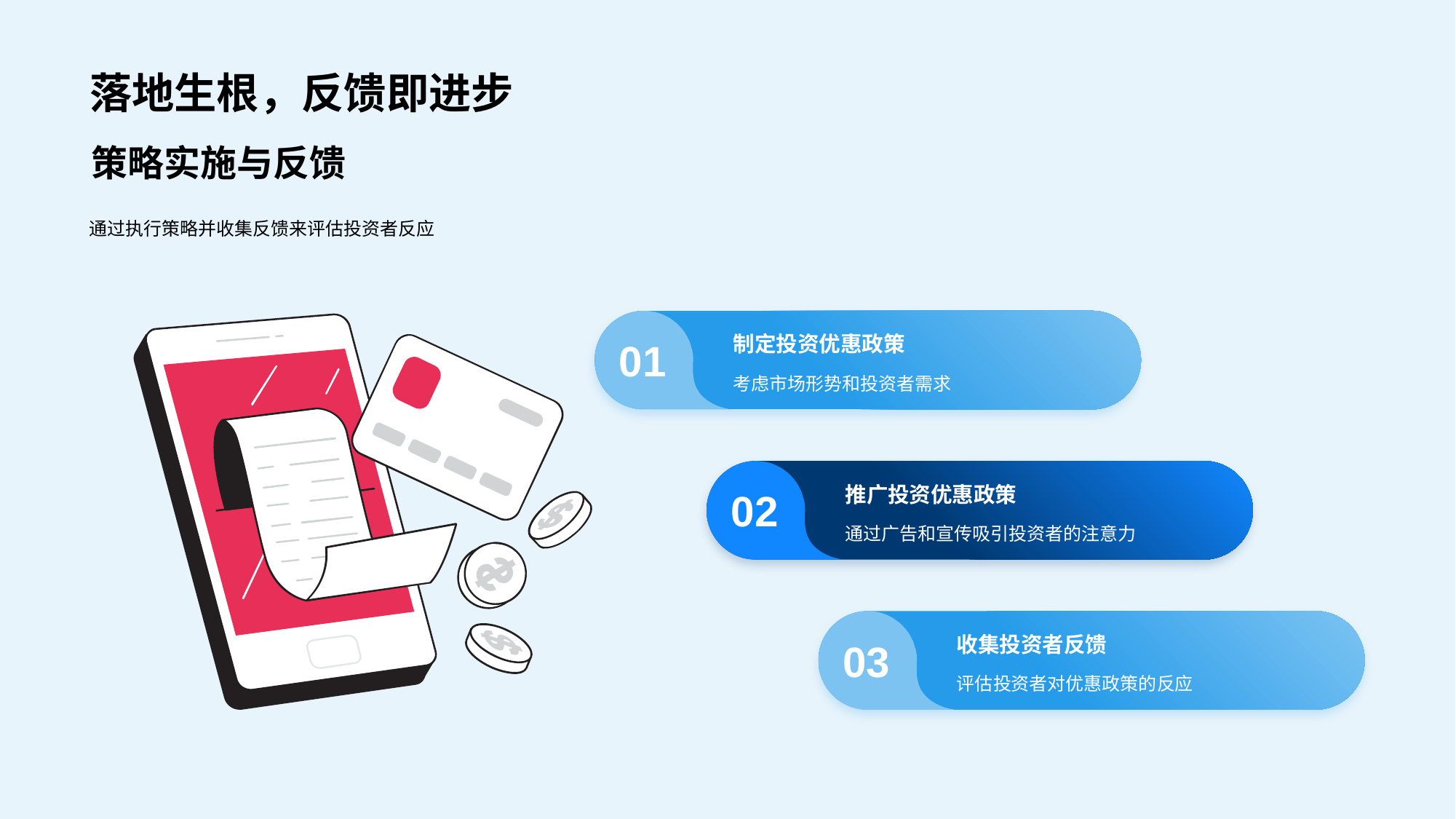

# 落地生根，反馈即进步
策略实施与反馈
通过执行策略并收集反馈来评估投资者反应

制定投资优惠政策
01
考虑市场形势和投资者需求

推广投资优惠政策
02
通过广告和宣传吸引投资者的注意力

收集投资者反馈
03
评估投资者对优惠政策的反应